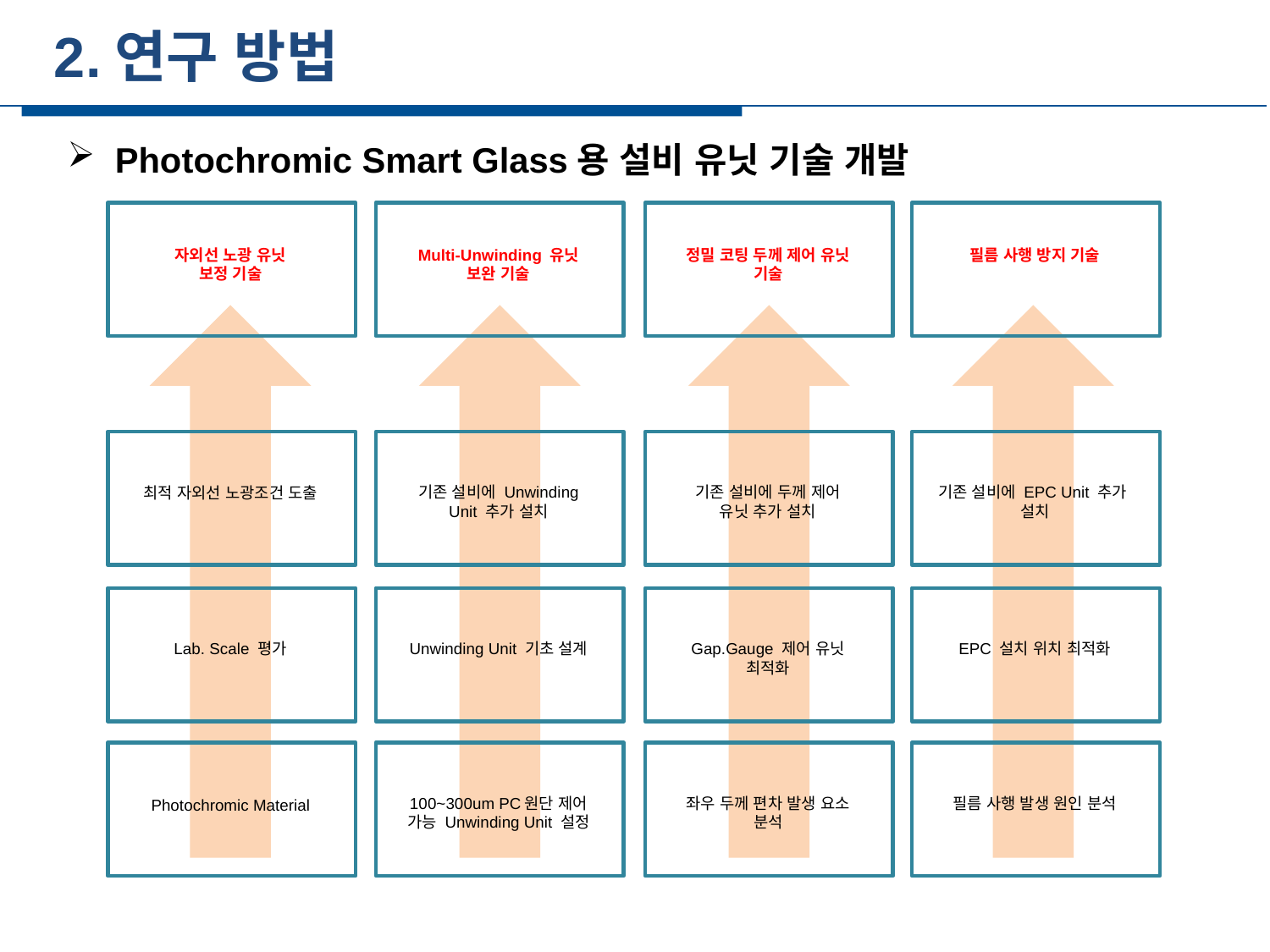

2.연구 방법
세부일정

Photochromic Smart Glass용 설비 유닛 기술 개발

자외선 노광 유닛
보정 기술

Multi-Unwinding 유닛
보완 기술

정밀 코팅 두께 제어 유닛
기술

필름 사행 방지 기술

최적 자외선 노광조건 도출

기존 설비에 Unwinding
Unit 추가 설치

기존 설비에 두께 제어
유닛 추가 설치

기존 설비에 EPC Unit 추가
설치

Lab. Scale 평가

Unwinding Unit 기초 설계

Gap.Gauge 제어 유닛
최적화

EPC 설치 위치 최적화

Photochromic Material

100~300um PC원단 제어
가능 Unwinding Unit 설정

좌우 두께 편차 발생 요소
분석

필름 사행 발생 원인 분석